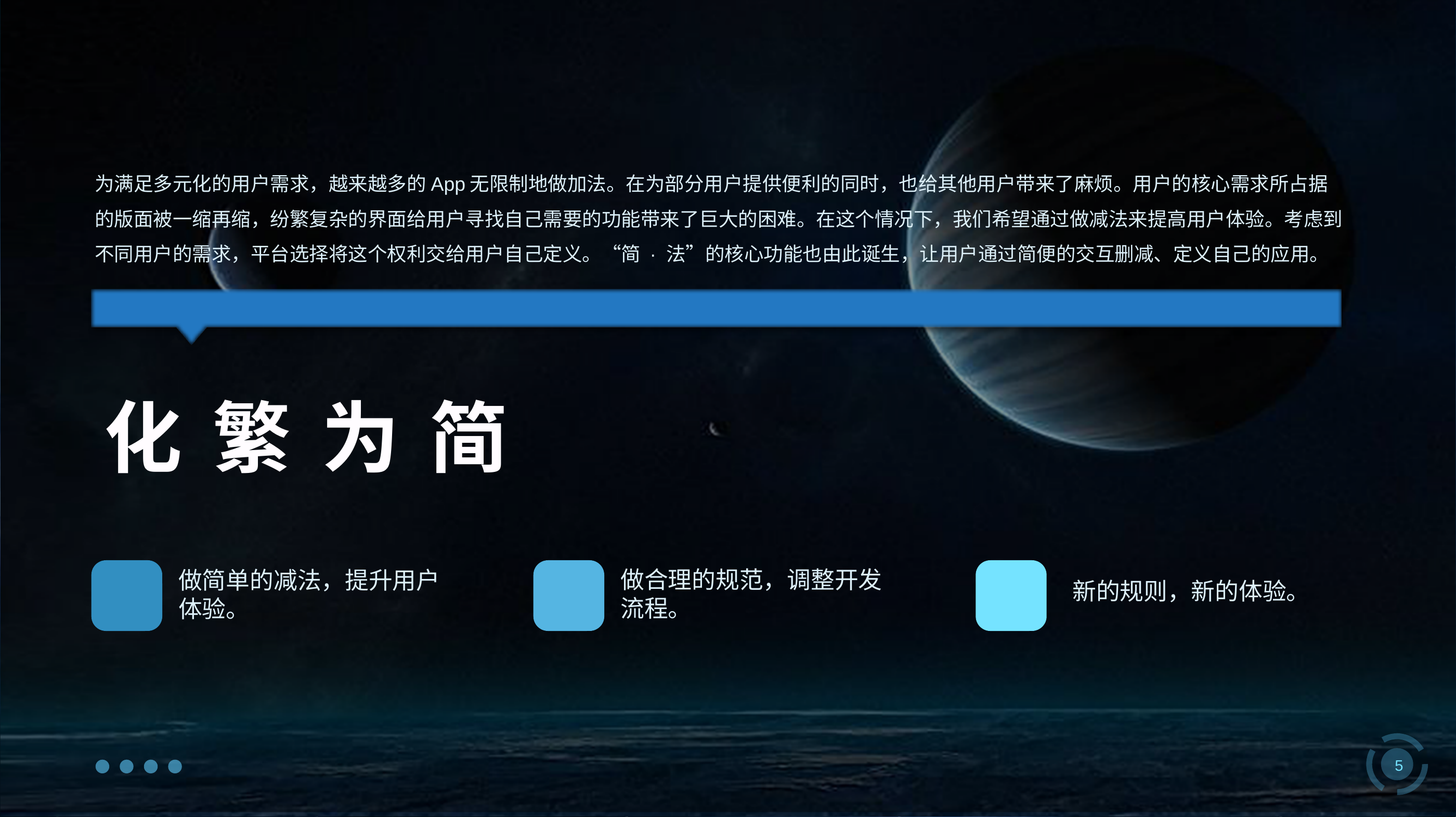

为满足多元化的用户需求，越来越多的App无限制地做加法。在为部分用户提供便利的同时，也给其他用户带来了麻烦。用户的核心需求所占据的版面被一缩再缩，纷繁复杂的界面给用户寻找自己需要的功能带来了巨大的困难。在这个情况下，我们希望通过做减法来提高用户体验。考虑到不同用户的需求，平台选择将这个权利交给用户自己定义。“简 · 法”的核心功能也由此诞生，让用户通过简便的交互删减、定义自己的应用。

化 繁 为 简

做合理的规范，调整开发流程。

做简单的减法，提升用户体验。

新的规则，新的体验。

5